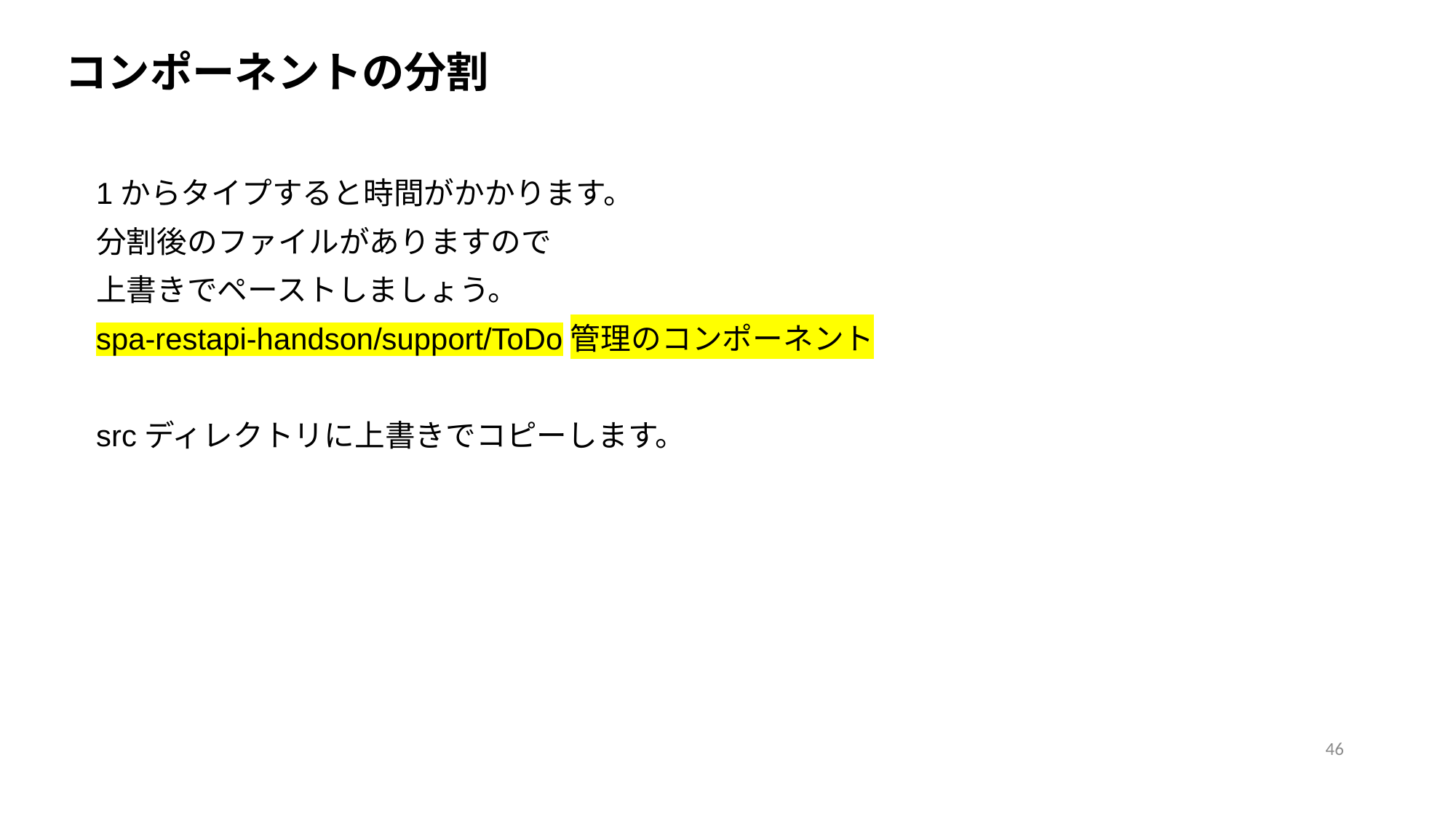

コンポーネントの分割
1からタイプすると時間がかかります。
分割後のファイルがありますので
上書きでペーストしましょう。
spa-restapi-handson/support/ToDo管理のコンポーネント

srcディレクトリに上書きでコピーします。
46